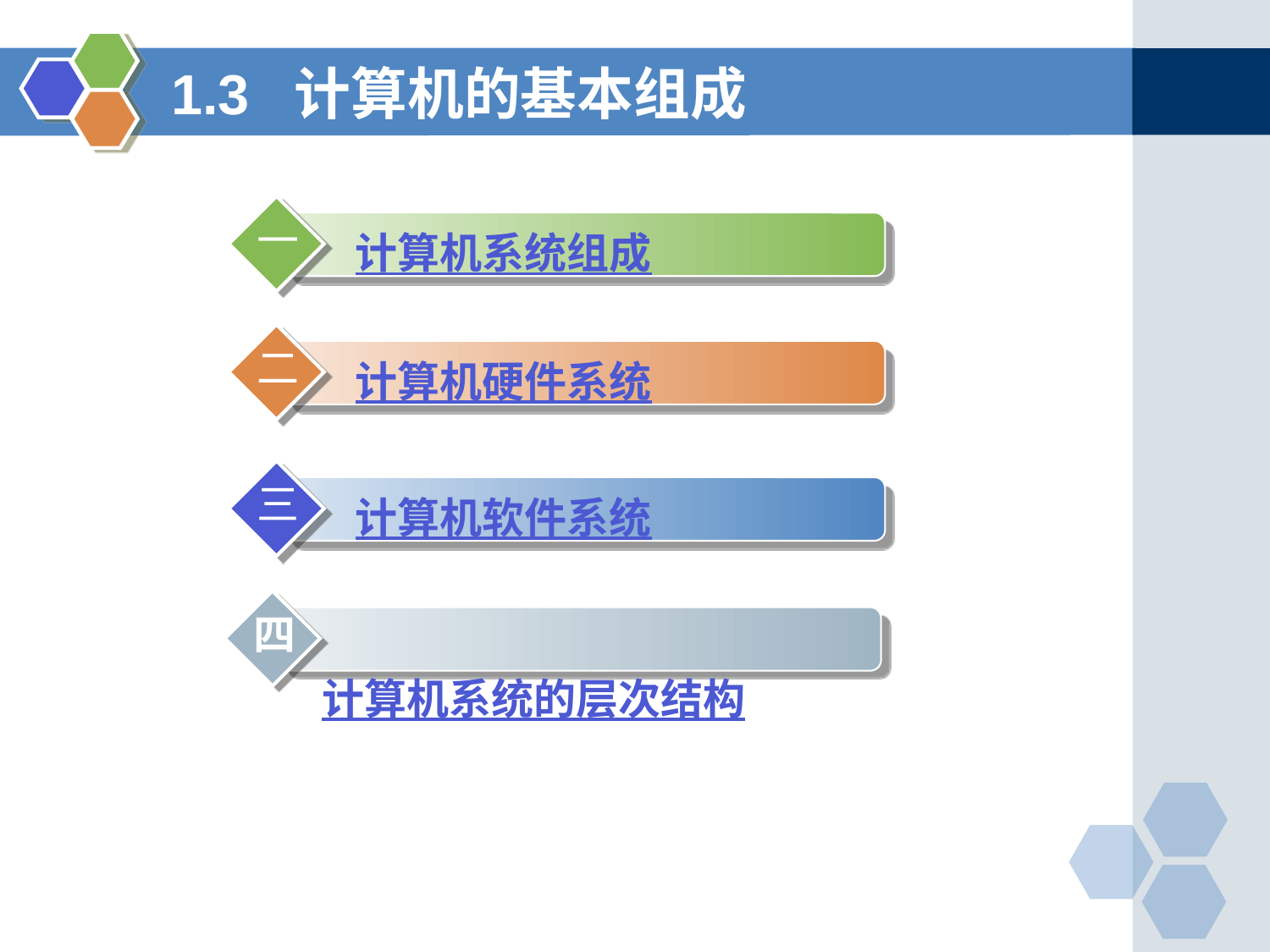

# 1.3  计算机的基本组成

一

  计算机系统组成

二

  计算机硬件系统

三

  计算机软件系统

四

  计算机系统的层次结构
42